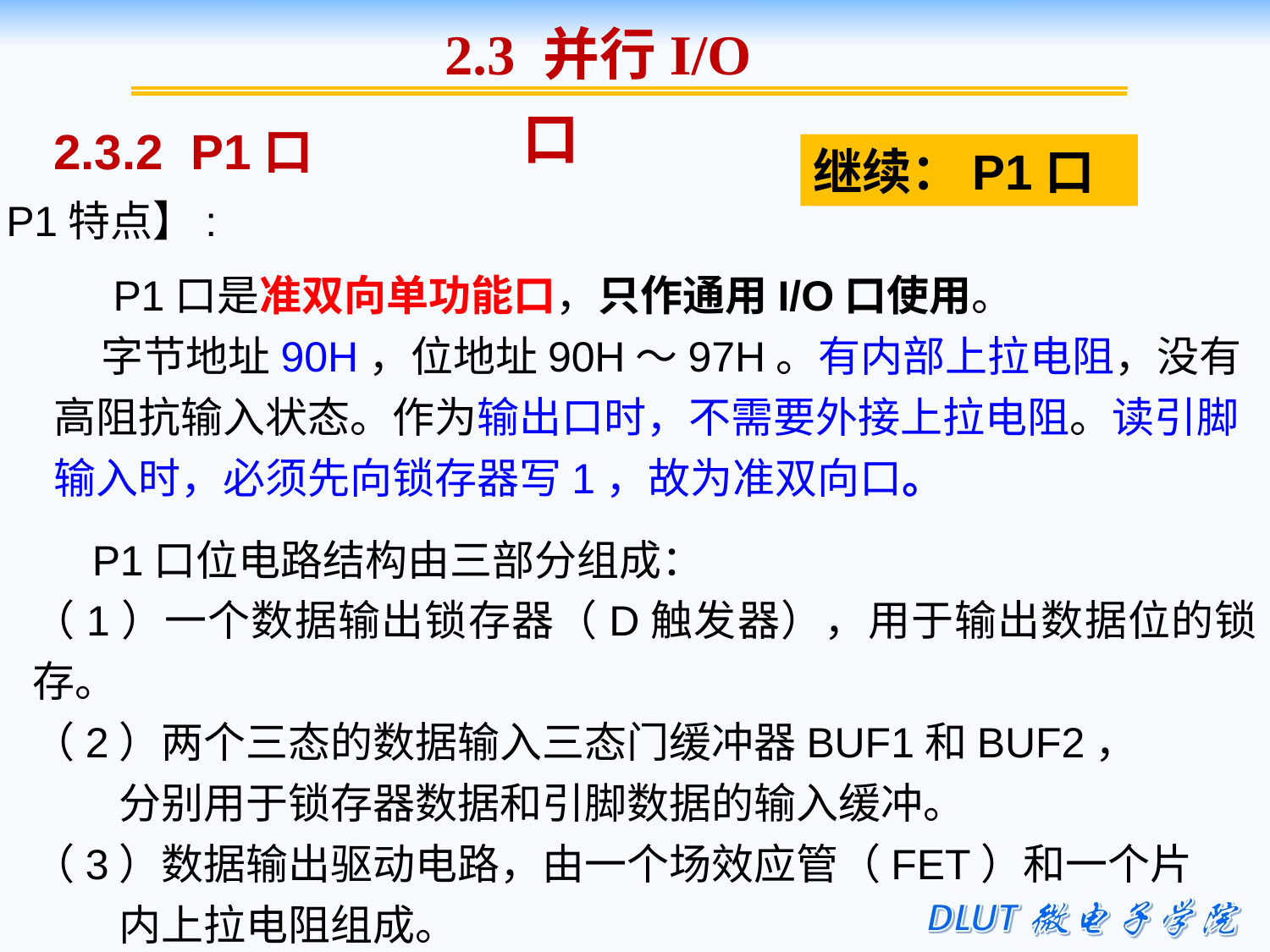

2.3 并行I/O口
2.3.2  P1口
继续：P1口
【P1特点】:
# P1口是准双向单功能口，只作通用I/O口使用。 字节地址90H，位地址90H～97H。有内部上拉电阻，没有高阻抗输入状态。作为输出口时，不需要外接上拉电阻。读引脚输入时，必须先向锁存器写1，故为准双向口。
     P1口位电路结构由三部分组成：
（1）一个数据输出锁存器（D触发器），用于输出数据位的锁存。
（2）两个三态的数据输入三态门缓冲器BUF1和BUF2，
        分别用于锁存器数据和引脚数据的输入缓冲。
（3）数据输出驱动电路，由一个场效应管（FET）和一个片
        内上拉电阻组成。